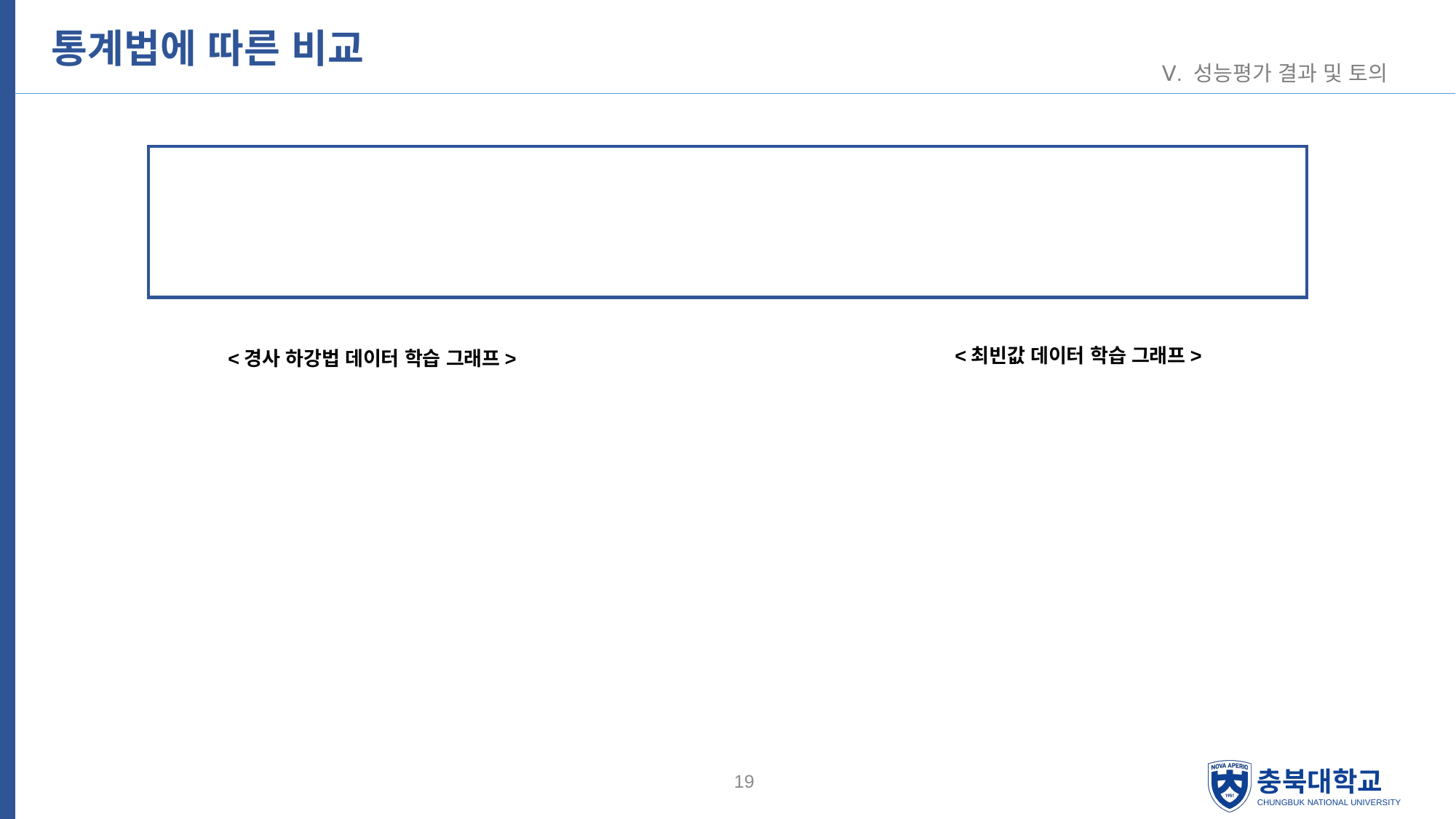

통계법에 따른 비교
Ⅴ. 성능평가 결과 및 토의

<최빈값 데이터 학습 그래프>
<경사 하강법 데이터 학습 그래프>
19